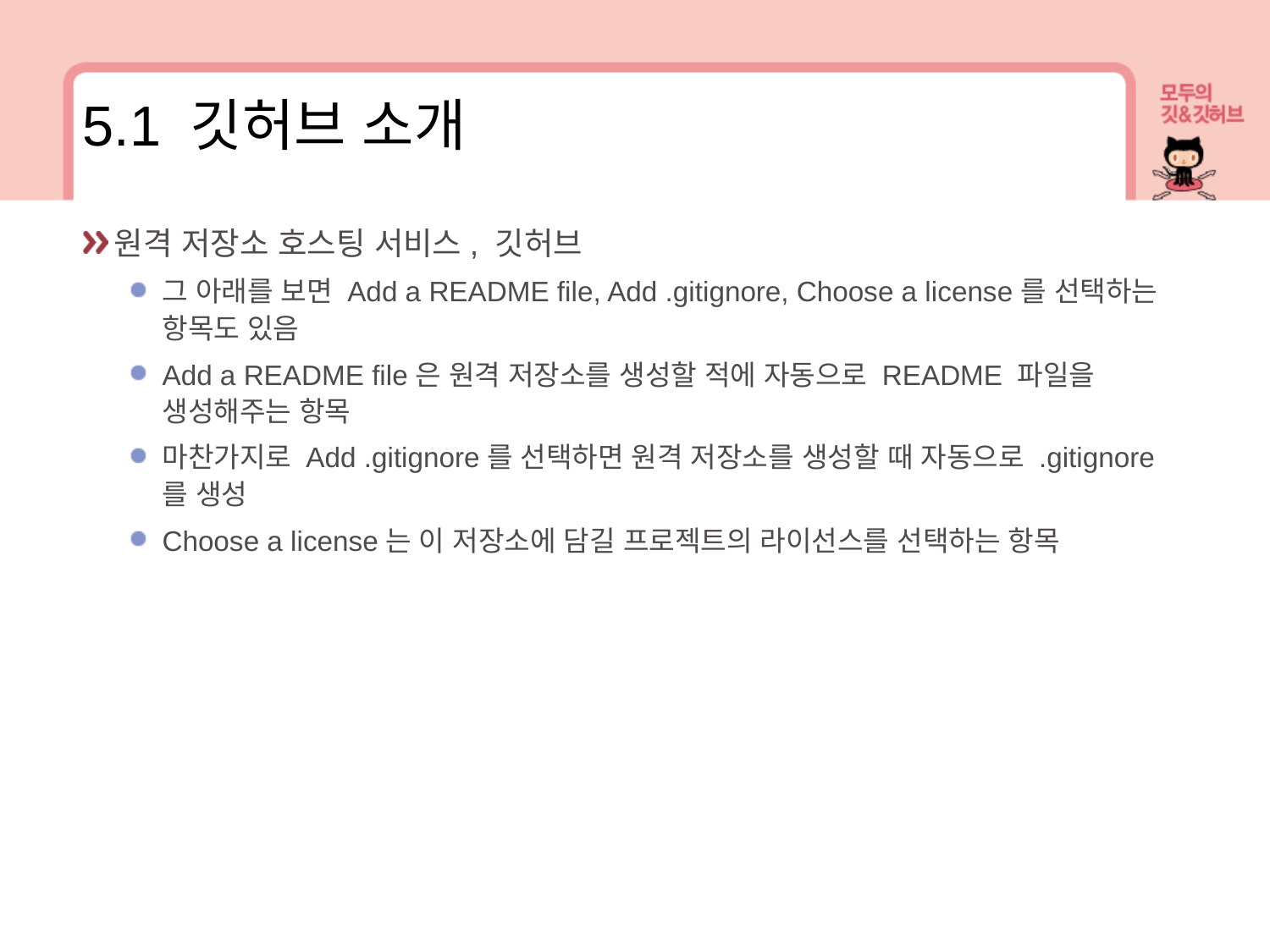

5.1 깃허브 소개
원격 저장소 호스팅 서비스, 깃허브
그 아래를 보면 Add a README file, Add .gitignore, Choose a license를 선택하는 항목도 있음
Add a README file은 원격 저장소를 생성할 적에 자동으로 README 파일을 생성해주는 항목
마찬가지로 Add .gitignore를 선택하면 원격 저장소를 생성할 때 자동으로 .gitignore를 생성
Choose a license는 이 저장소에 담길 프로젝트의 라이선스를 선택하는 항목